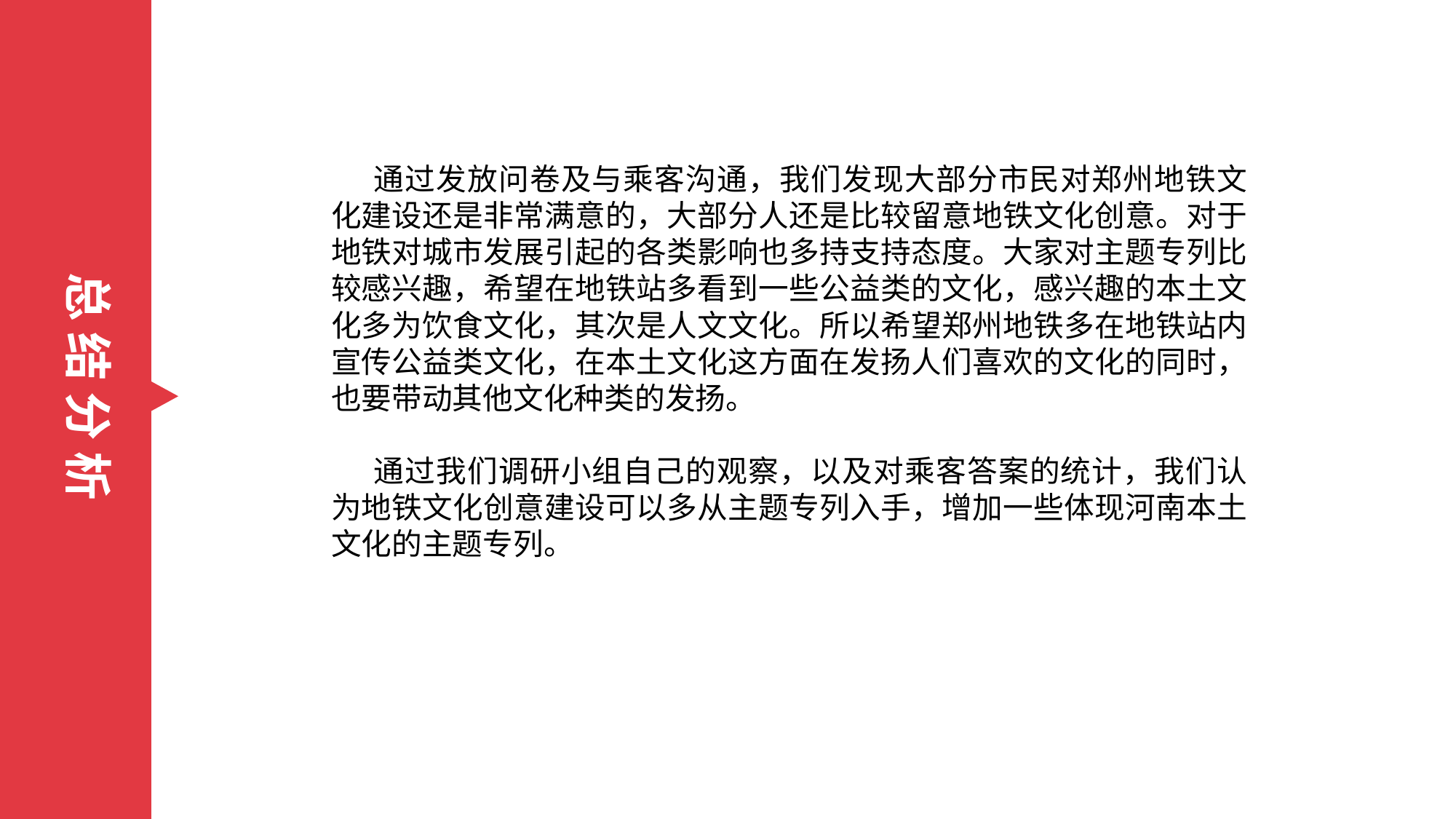

通过发放问卷及与乘客沟通，我们发现大部分市民对郑州地铁文化建设还是非常满意的，大部分人还是比较留意地铁文化创意。对于地铁对城市发展引起的各类影响也多持支持态度。大家对主题专列比较感兴趣，希望在地铁站多看到一些公益类的文化，感兴趣的本土文化多为饮食文化，其次是人文文化。所以希望郑州地铁多在地铁站内宣传公益类文化，在本土文化这方面在发扬人们喜欢的文化的同时，也要带动其他文化种类的发扬。

通过我们调研小组自己的观察，以及对乘客答案的统计，我们认为地铁文化创意建设可以多从主题专列入手，增加一些体现河南本土文化的主题专列。

总 结 分 析